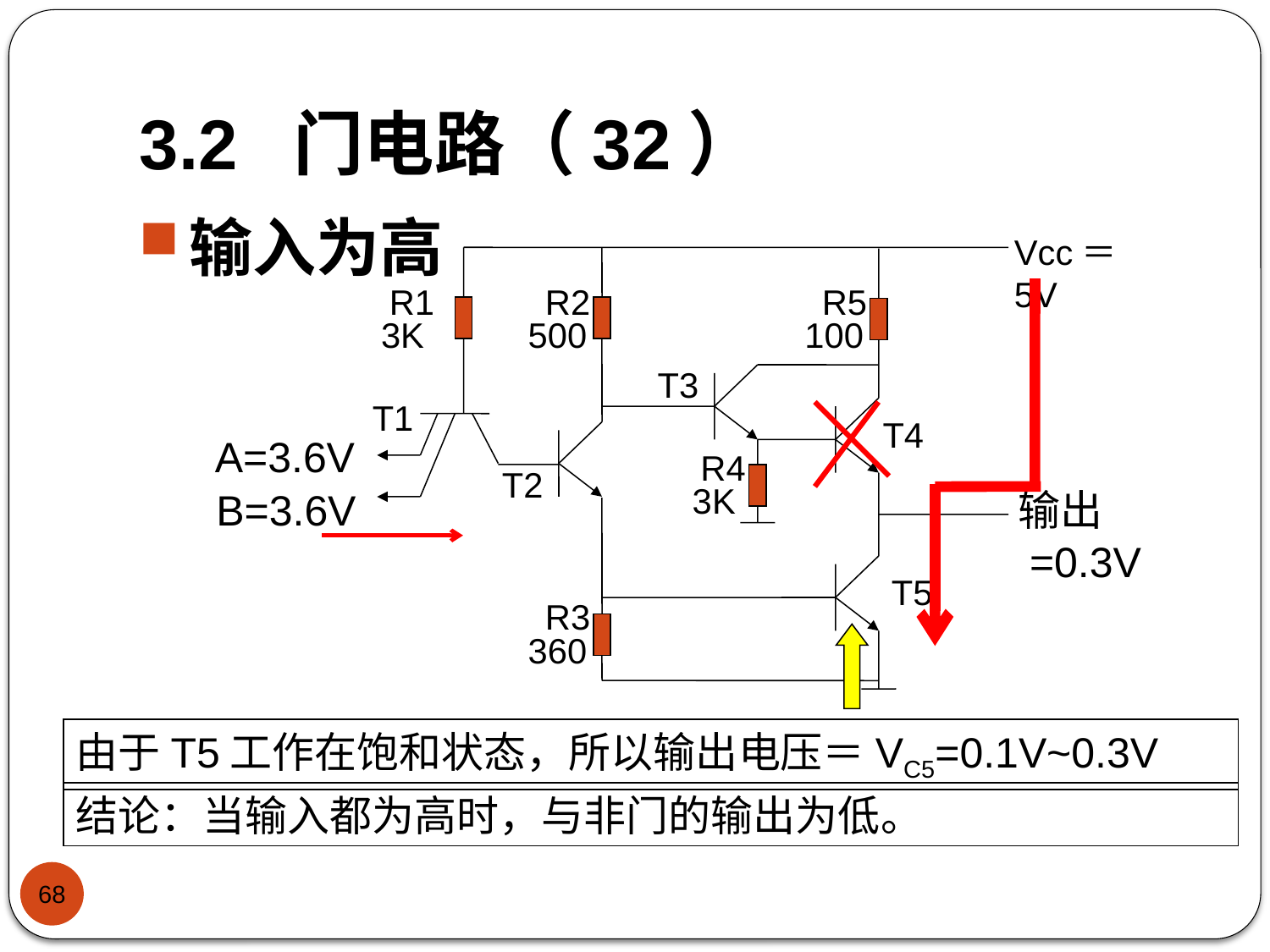

# 3.2  门电路（32）
输入为高
Vcc＝5V

R1
3K
R2
500
R5
100
T3
T1
T4
R4
3K
T2
T5
R3
360

A=3.6V
B=3.6V
输出

=0.3V

由于T5工作在饱和状态，所以输出电压＝VC5=0.1V~0.3V
结论：当输入都为高时，与非门的输出为低。
68